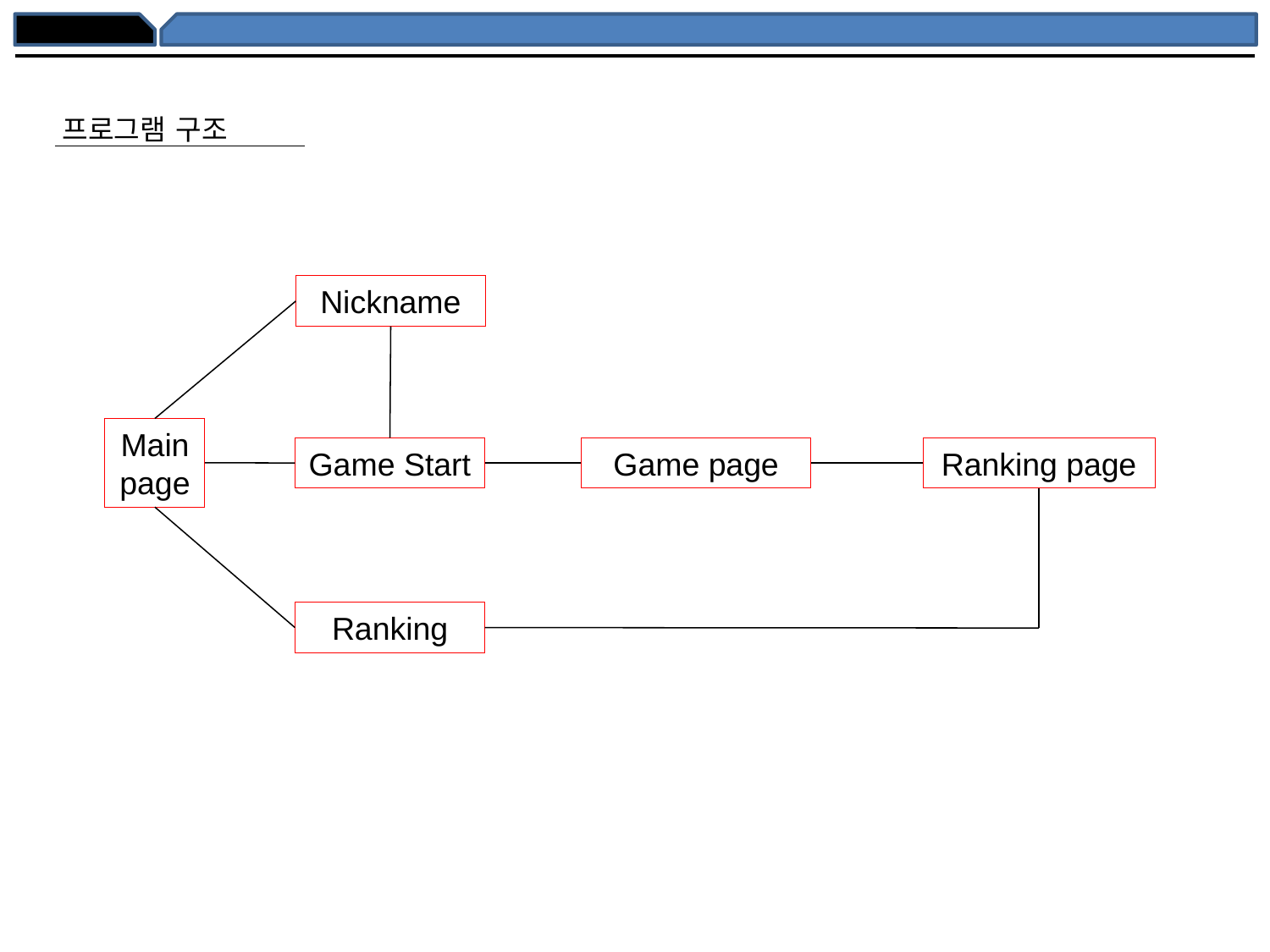

# 프로그램 구조
Nickname
Main
page
Game Start
Game page
Ranking page
Ranking